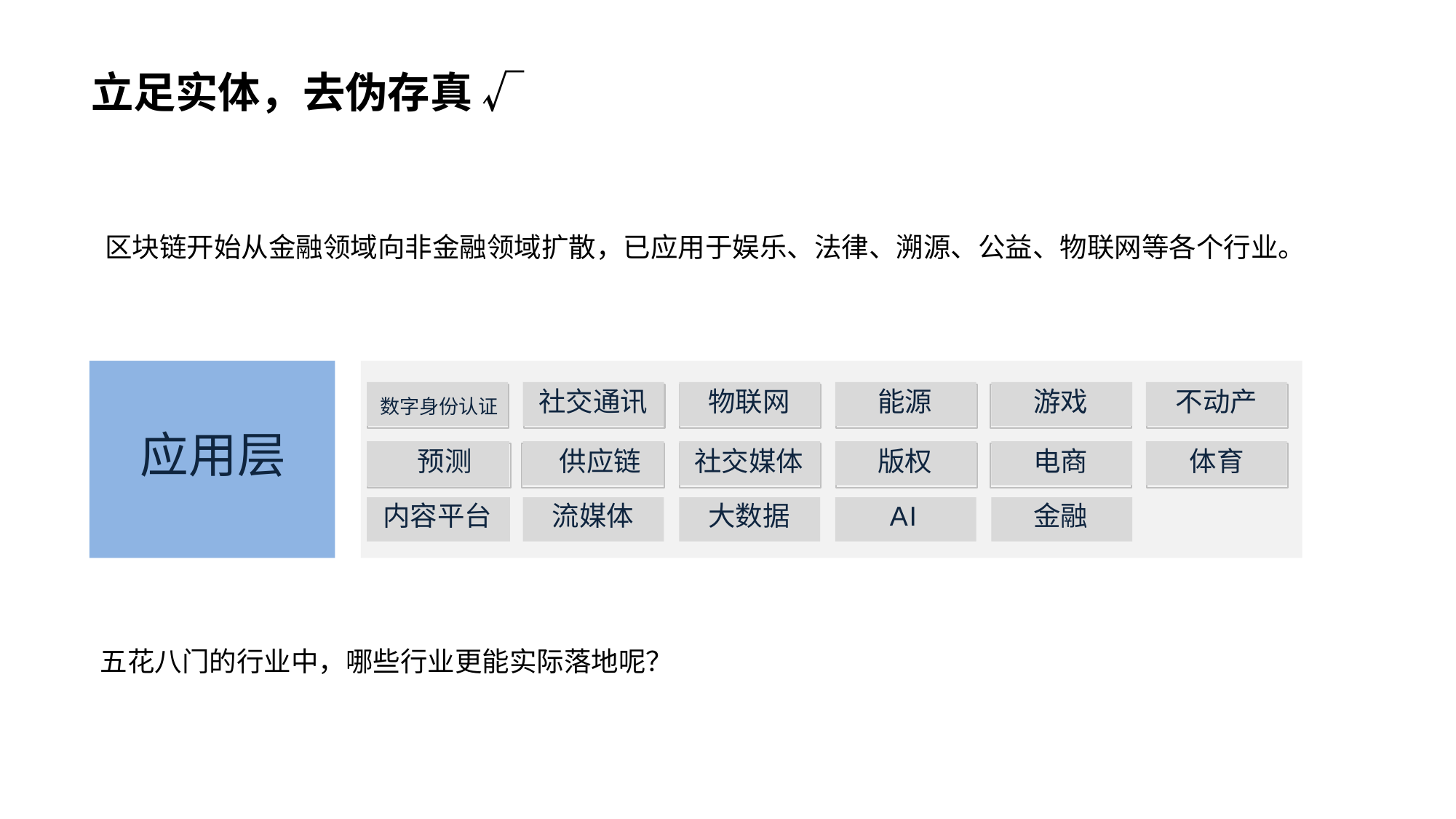

# 立足实体，去伪存真 √
区块链开始从金融领域向非金融领域扩散，已应用于娱乐、法律、溯源、公益、物联网等各个行业。

数字身份认证

社交通讯
物联网
能源
游戏
不动产
社交通讯
物联网
能源
游戏
不动产

应用层

供应链
社交媒体
版权
电商
体育
预测
预测
供应链
社交媒体
版权
电商
体育

内容平台
流媒体
大数据
AI
金融
内容平台	流媒体	大数据	AI	金融
五花八门的行业中，哪些行业更能实际落地呢？